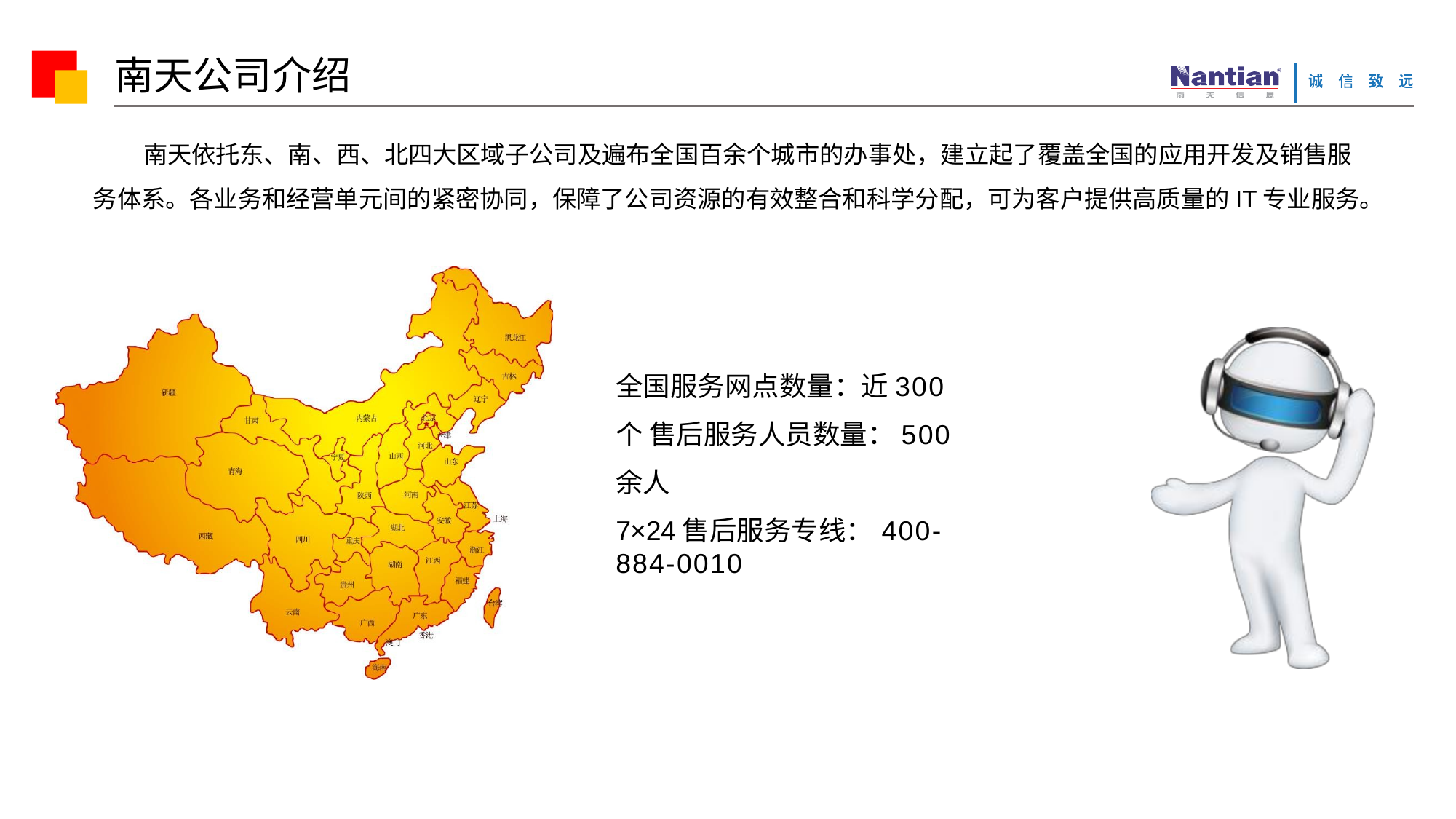

# 南天公司介绍

南天依托东、南、西、北四大区域子公司及遍布全国百余个城市的办事处，建立起了覆盖全国的应用开发及销售服 务体系。各业务和经营单元间的紧密协同，保障了公司资源的有效整合和科学分配，可为客户提供高质量的IT专业服务。

全国服务网点数量：近300个 售后服务人员数量：500余人
7×24售后服务专线：400-884-0010